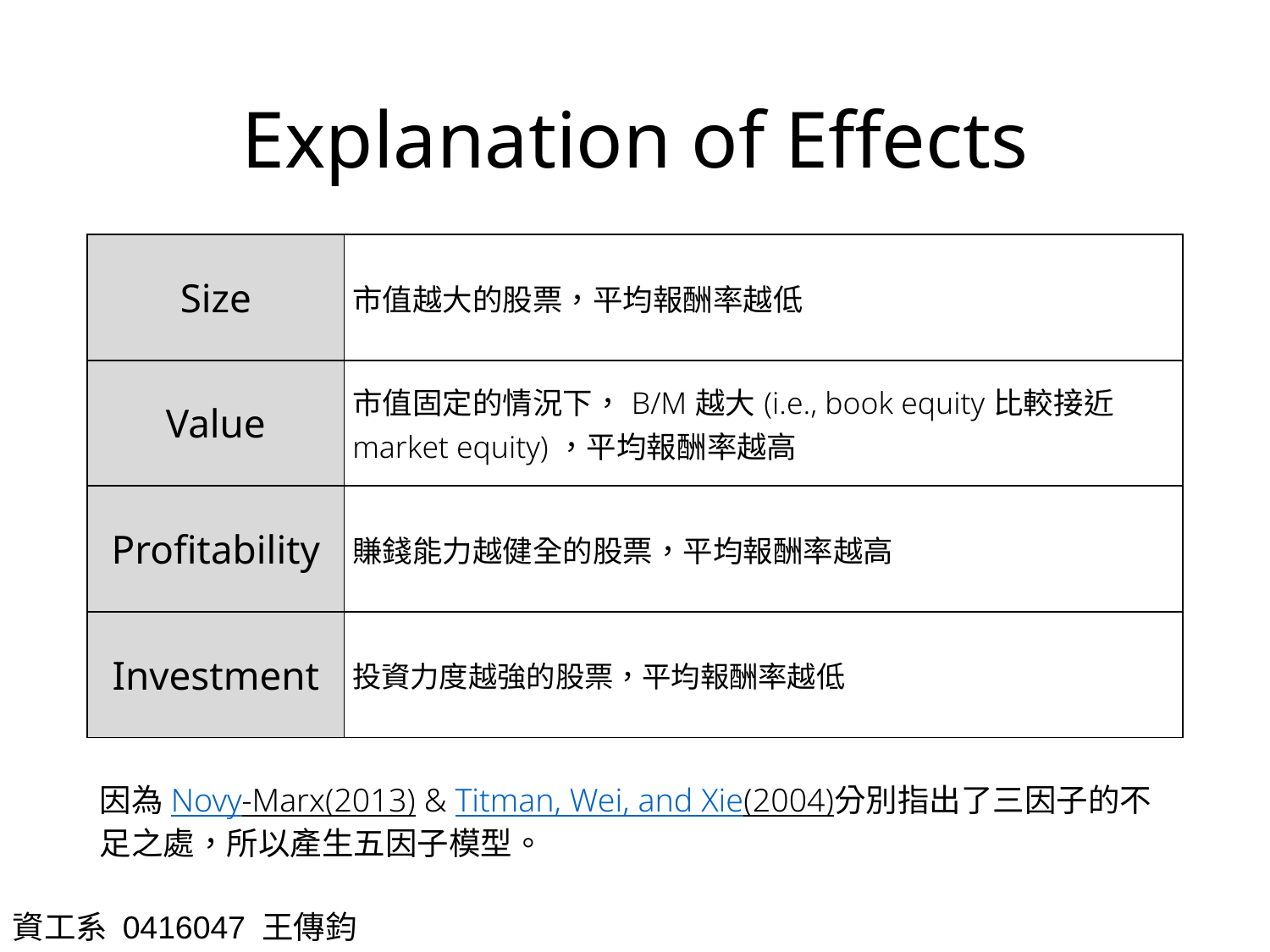

# Explanation of Effects
| Size | 市值越大的股票，平均報酬率越低 |
| --- | --- |
| Value | 市值固定的情況下，B/M越大(i.e., book equity比較接近market equity)，平均報酬率越高 |
| Profitability | 賺錢能力越健全的股票，平均報酬率越高 |
| Investment | 投資力度越強的股票，平均報酬率越低 |
因為Novy-Marx(2013) & Titman, Wei, and Xie(2004)分別指出了三因子的不足之處，所以產生五因子模型。
資工系 0416047 王傳鈞